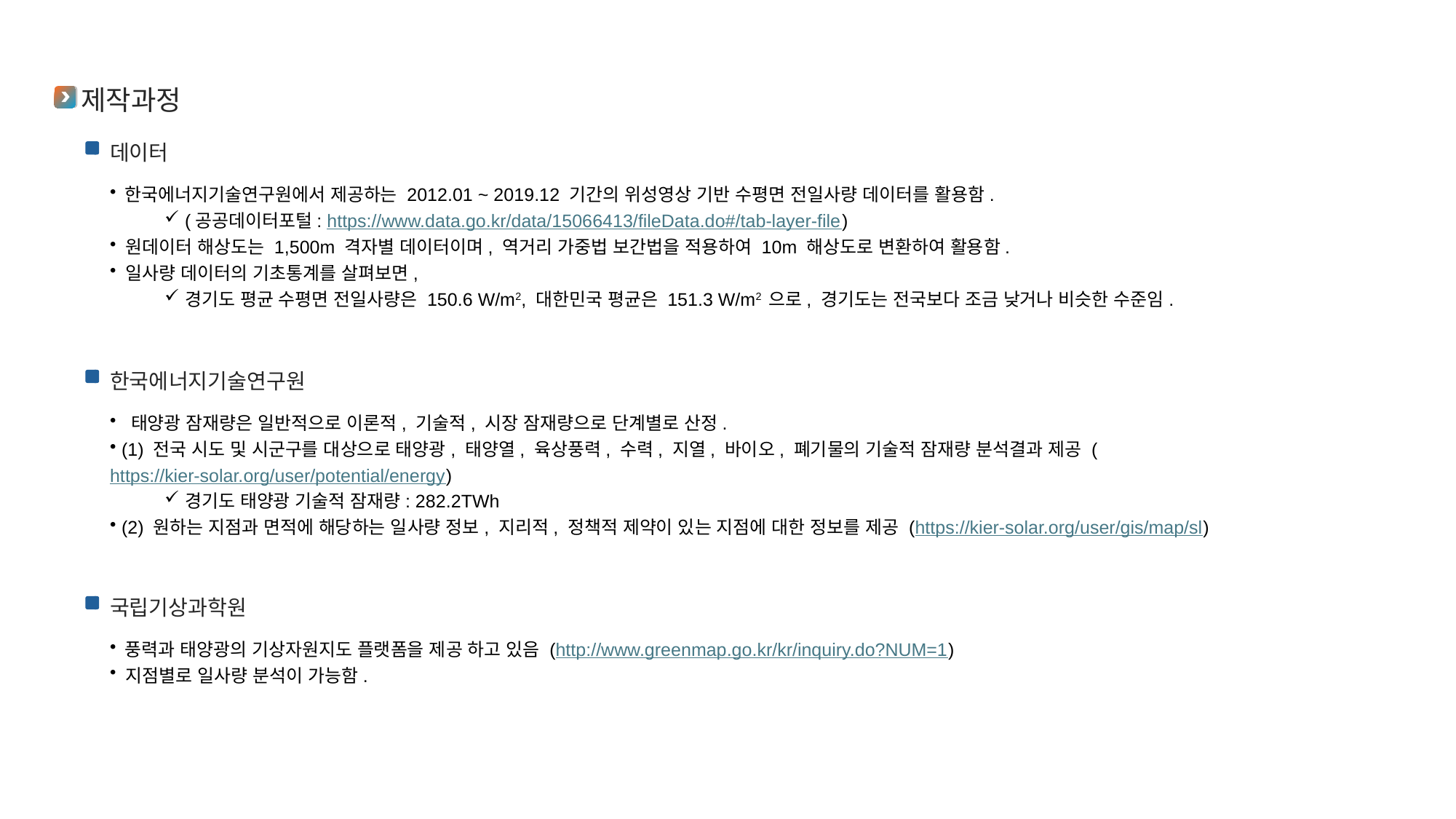

제작과정

데이터

 한국에너지기술연구원에서 제공하는 2012.01 ~ 2019.12 기간의 위성영상 기반 수평면 전일사량 데이터를 활용함.
(공공데이터포털: https://www.data.go.kr/data/15066413/fileData.do#/tab-layer-file)
 원데이터 해상도는 1,500m 격자별 데이터이며, 역거리 가중법 보간법을 적용하여 10m 해상도로 변환하여 활용함.
 일사량 데이터의 기초통계를 살펴보면,
경기도 평균 수평면 전일사량은 150.6 W/m2, 대한민국 평균은 151.3 W/m2 으로, 경기도는 전국보다 조금 낮거나 비슷한 수준임.
한국에너지기술연구원

  태양광 잠재량은 일반적으로 이론적, 기술적, 시장 잠재량으로 단계별로 산정.
 (1) 전국 시도 및 시군구를 대상으로 태양광, 태양열, 육상풍력, 수력, 지열, 바이오, 폐기물의 기술적 잠재량 분석결과 제공 (https://kier-solar.org/user/potential/energy)
경기도 태양광 기술적 잠재량: 282.2TWh
 (2) 원하는 지점과 면적에 해당하는 일사량 정보, 지리적, 정책적 제약이 있는 지점에 대한 정보를 제공 (https://kier-solar.org/user/gis/map/sl)
국립기상과학원

 풍력과 태양광의 기상자원지도 플랫폼을 제공 하고 있음 (http://www.greenmap.go.kr/kr/inquiry.do?NUM=1)
 지점별로 일사량 분석이 가능함.